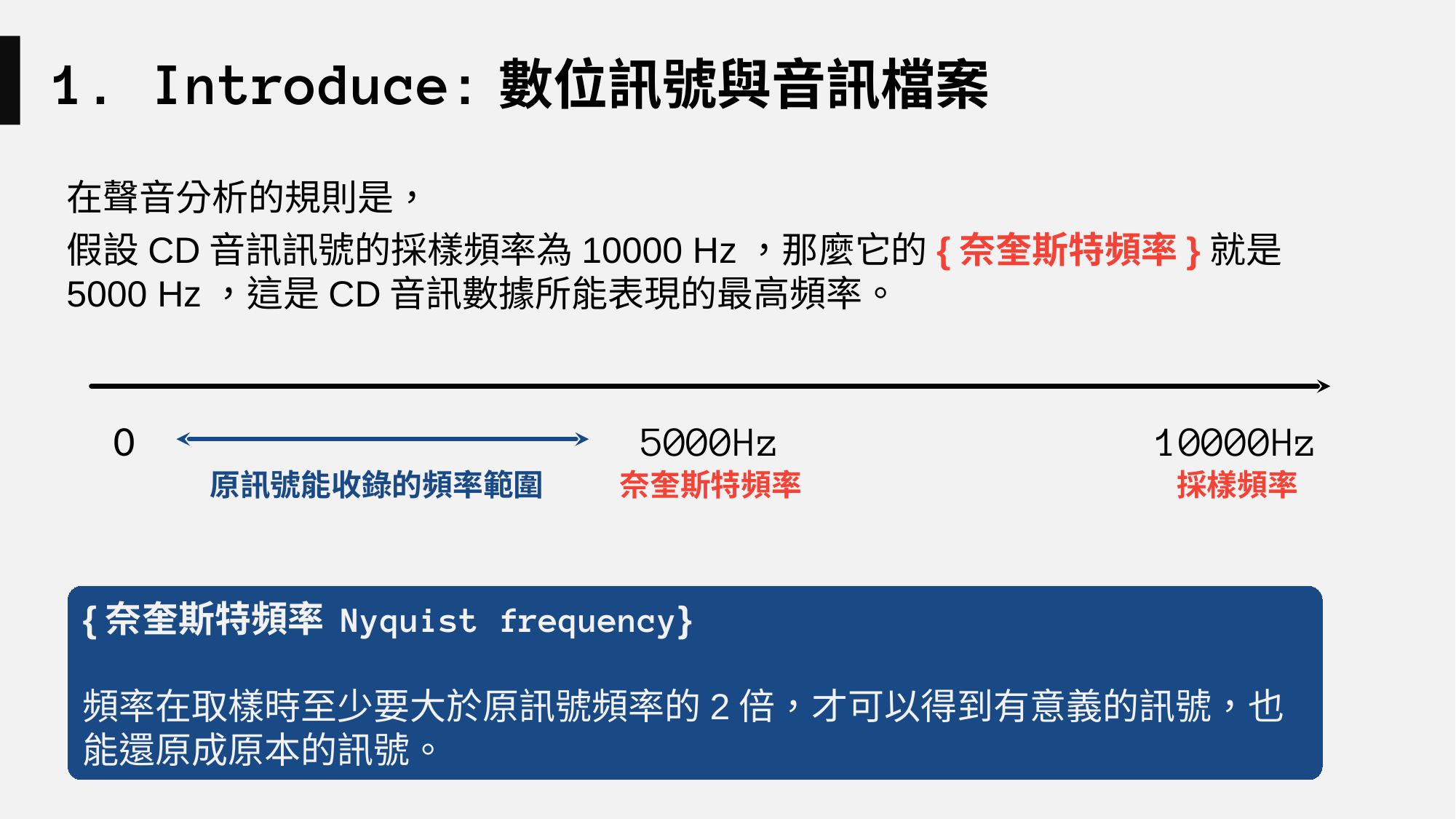

1. Introduce:數位訊號與音訊檔案
在聲音分析的規則是，
假設CD音訊訊號的採樣頻率為10000 Hz，那麼它的{奈奎斯特頻率}就是5000 Hz，這是CD音訊數據所能表現的最高頻率。
0
5000Hz
10000Hz
原訊號能收錄的頻率範圍
奈奎斯特頻率
採樣頻率
{奈奎斯特頻率 Nyquist frequency}

頻率在取樣時至少要大於原訊號頻率的2倍，才可以得到有意義的訊號，也能還原成原本的訊號。